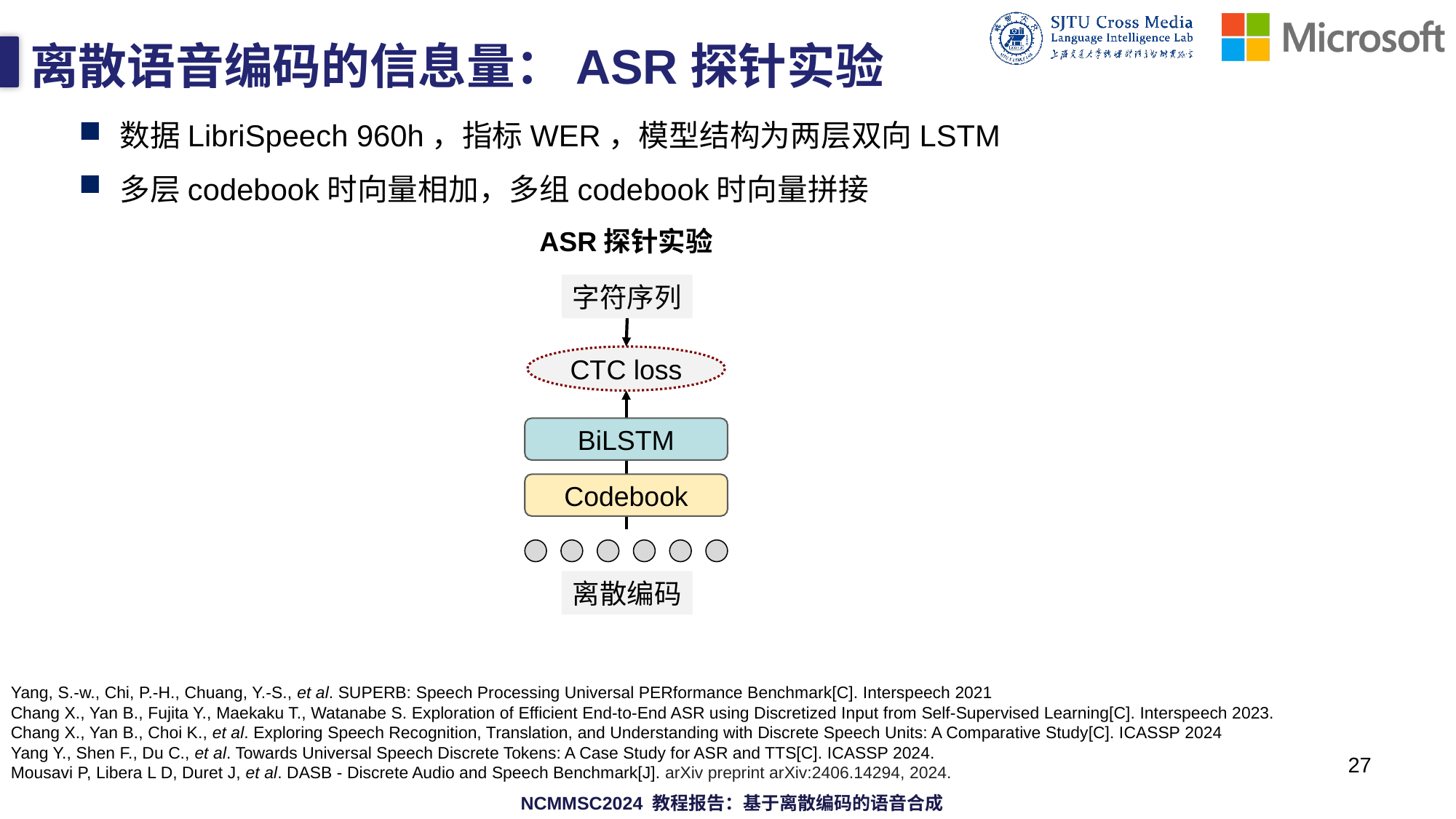

# 离散语音编码的信息量：ASR探针实验
数据LibriSpeech 960h，指标WER，模型结构为两层双向LSTM
多层codebook时向量相加，多组codebook时向量拼接
ASR探针实验
字符序列
CTC loss
BiLSTM
Codebook

离散编码
Yang, S.-w., Chi, P.-H., Chuang, Y.-S., et al. SUPERB: Speech Processing Universal PERformance Benchmark[C]. Interspeech 2021
Chang X., Yan B., Fujita Y., Maekaku T., Watanabe S. Exploration of Efficient End-to-End ASR using Discretized Input from Self-Supervised Learning[C]. Interspeech 2023.
Chang X., Yan B., Choi K., et al. Exploring Speech Recognition, Translation, and Understanding with Discrete Speech Units: A Comparative Study[C]. ICASSP 2024
Yang Y., Shen F., Du C., et al. Towards Universal Speech Discrete Tokens: A Case Study for ASR and TTS[C]. ICASSP 2024.
Mousavi P, Libera L D, Duret J, et al. DASB - Discrete Audio and Speech Benchmark[J]. arXiv preprint arXiv:2406.14294, 2024.
27